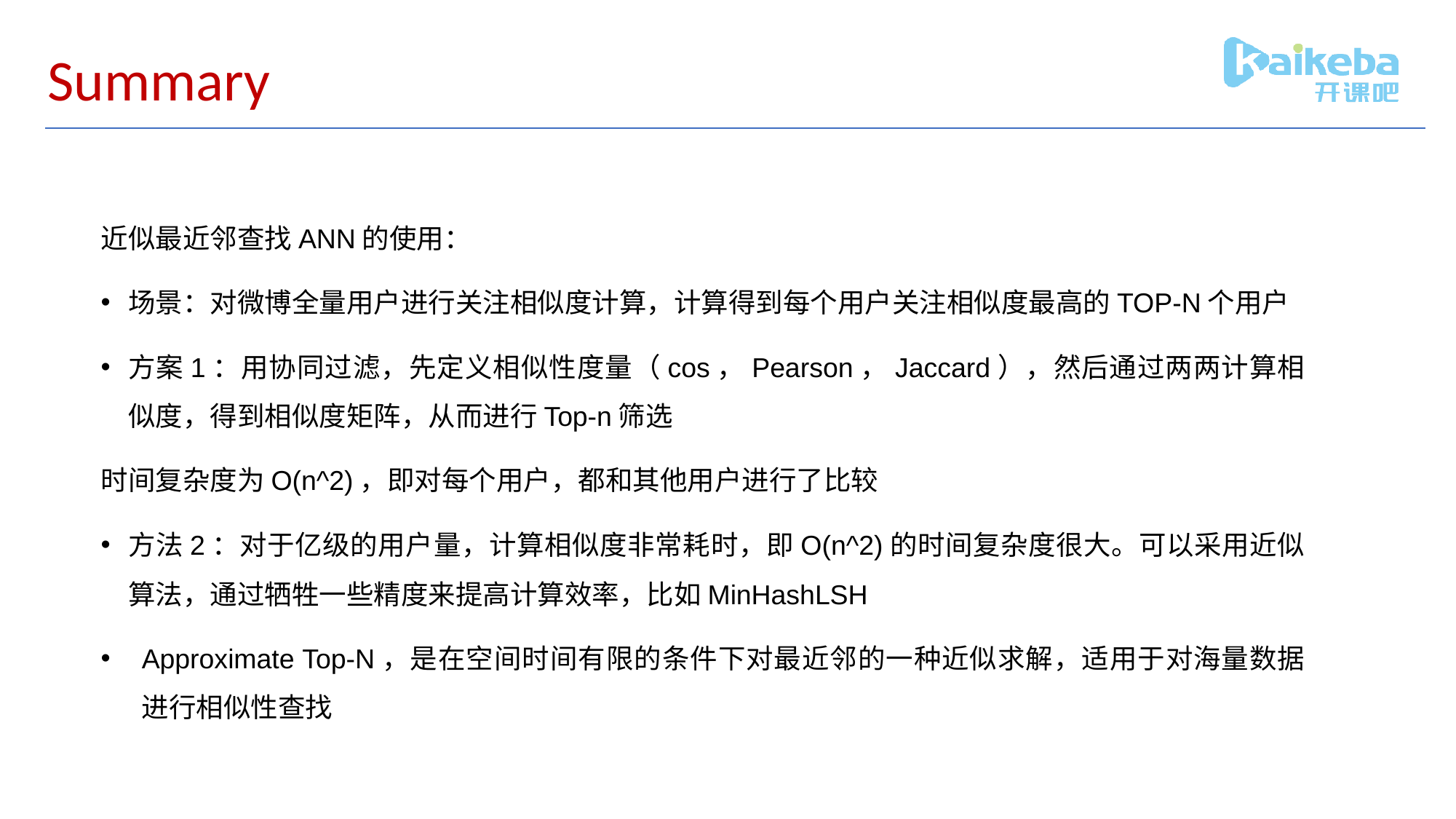

# Summary
近似最近邻查找ANN的使用：
场景：对微博全量用户进行关注相似度计算，计算得到每个用户关注相似度最高的TOP-N个用户
方案1：用协同过滤，先定义相似性度量（cos，Pearson，Jaccard），然后通过两两计算相似度，得到相似度矩阵，从而进行Top-n筛选
时间复杂度为O(n^2)，即对每个用户，都和其他用户进行了比较
方法2：对于亿级的用户量，计算相似度非常耗时，即O(n^2)的时间复杂度很大。可以采用近似算法，通过牺牲一些精度来提高计算效率，比如MinHashLSH
Approximate Top-N，是在空间时间有限的条件下对最近邻的一种近似求解，适用于对海量数据进行相似性查找